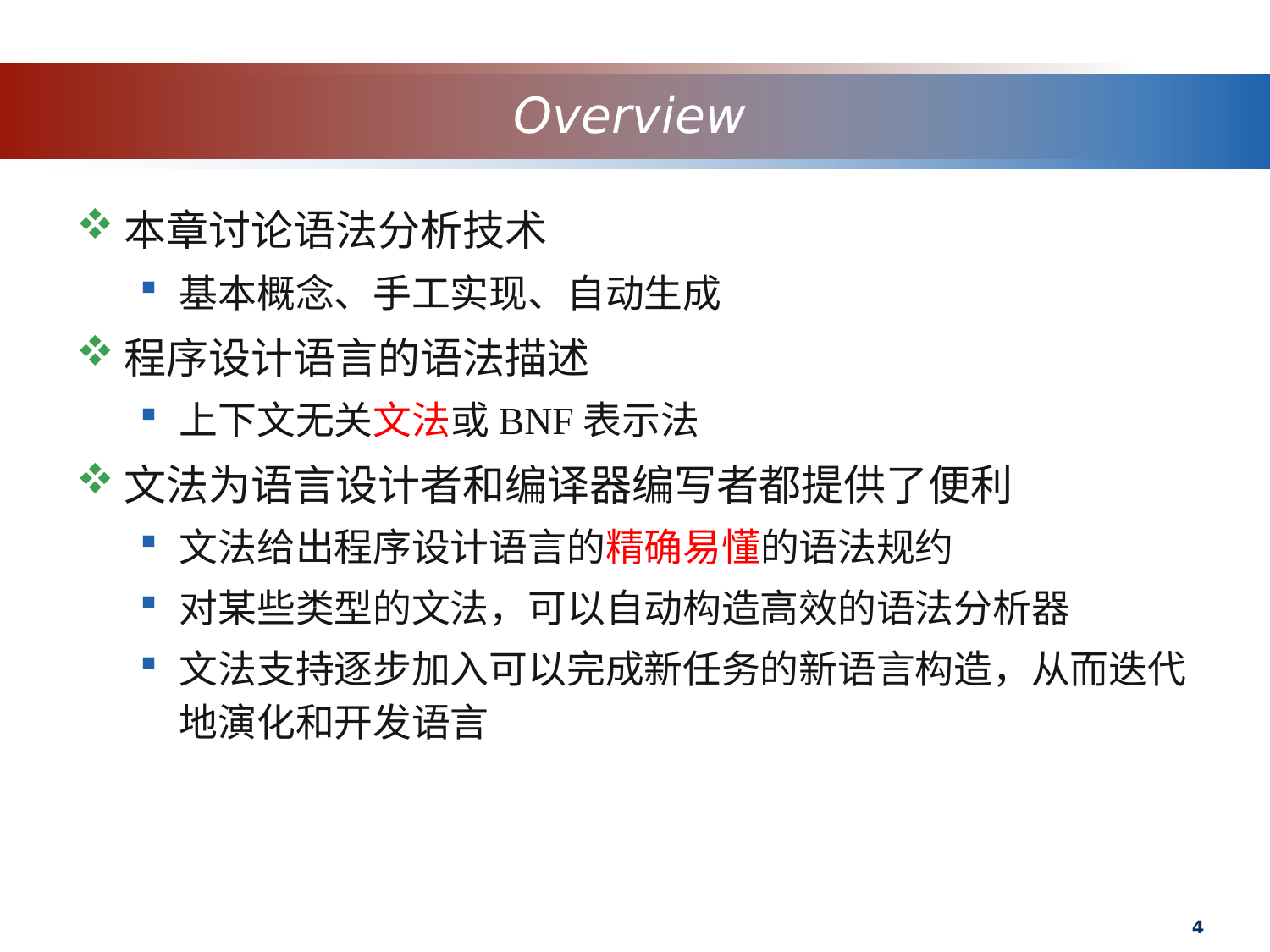

# Overview
本章讨论语法分析技术
基本概念、手工实现、自动生成
程序设计语言的语法描述
上下文无关文法或BNF表示法
文法为语言设计者和编译器编写者都提供了便利
文法给出程序设计语言的精确易懂的语法规约
对某些类型的文法，可以自动构造高效的语法分析器
文法支持逐步加入可以完成新任务的新语言构造，从而迭代地演化和开发语言
4